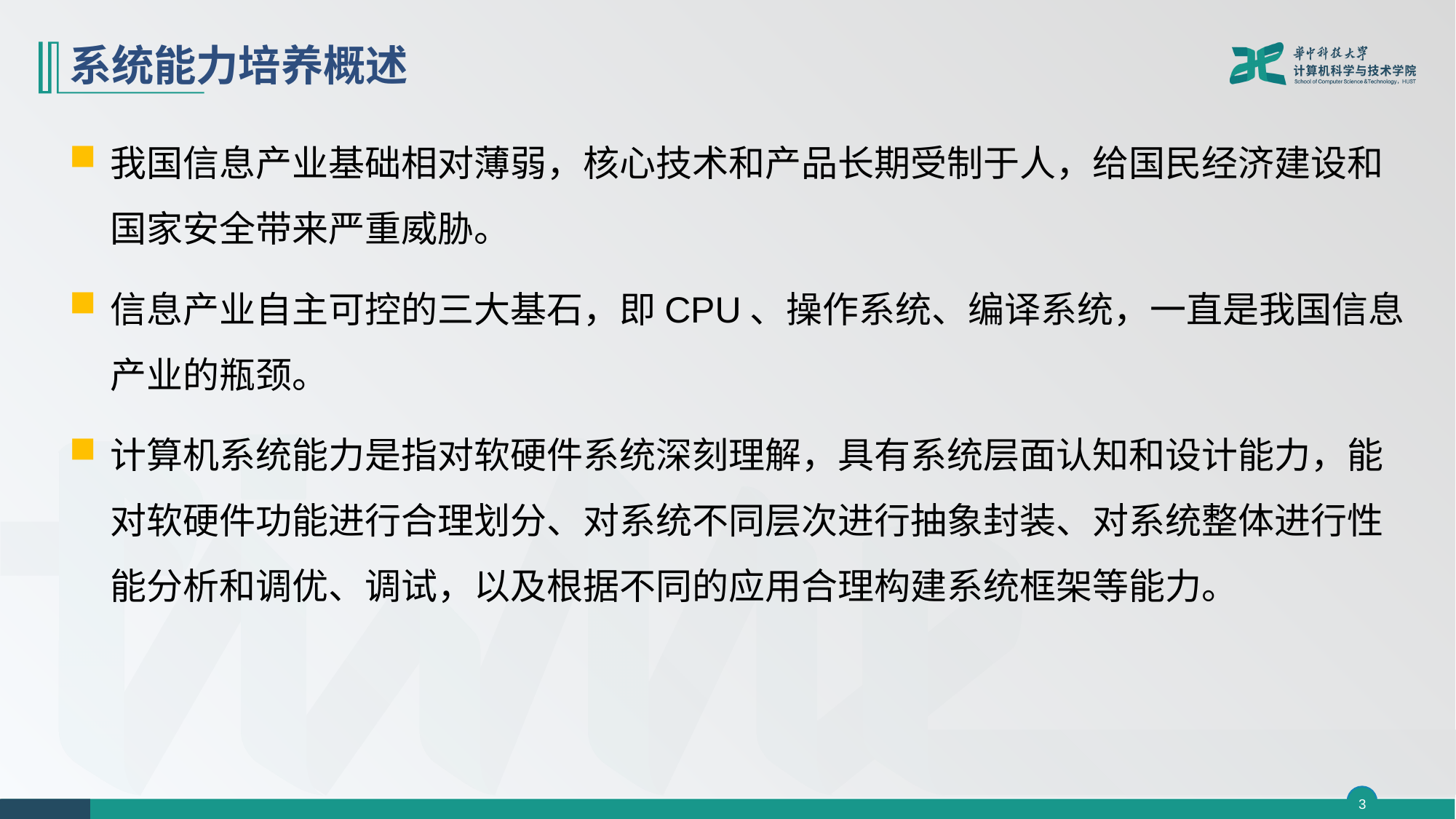

# 系统能力培养概述
我国信息产业基础相对薄弱，核心技术和产品长期受制于人，给国民经济建设和国家安全带来严重威胁。
信息产业自主可控的三大基石，即CPU、操作系统、编译系统，一直是我国信息产业的瓶颈。
计算机系统能力是指对软硬件系统深刻理解，具有系统层面认知和设计能力，能对软硬件功能进行合理划分、对系统不同层次进行抽象封装、对系统整体进行性能分析和调优、调试，以及根据不同的应用合理构建系统框架等能力。